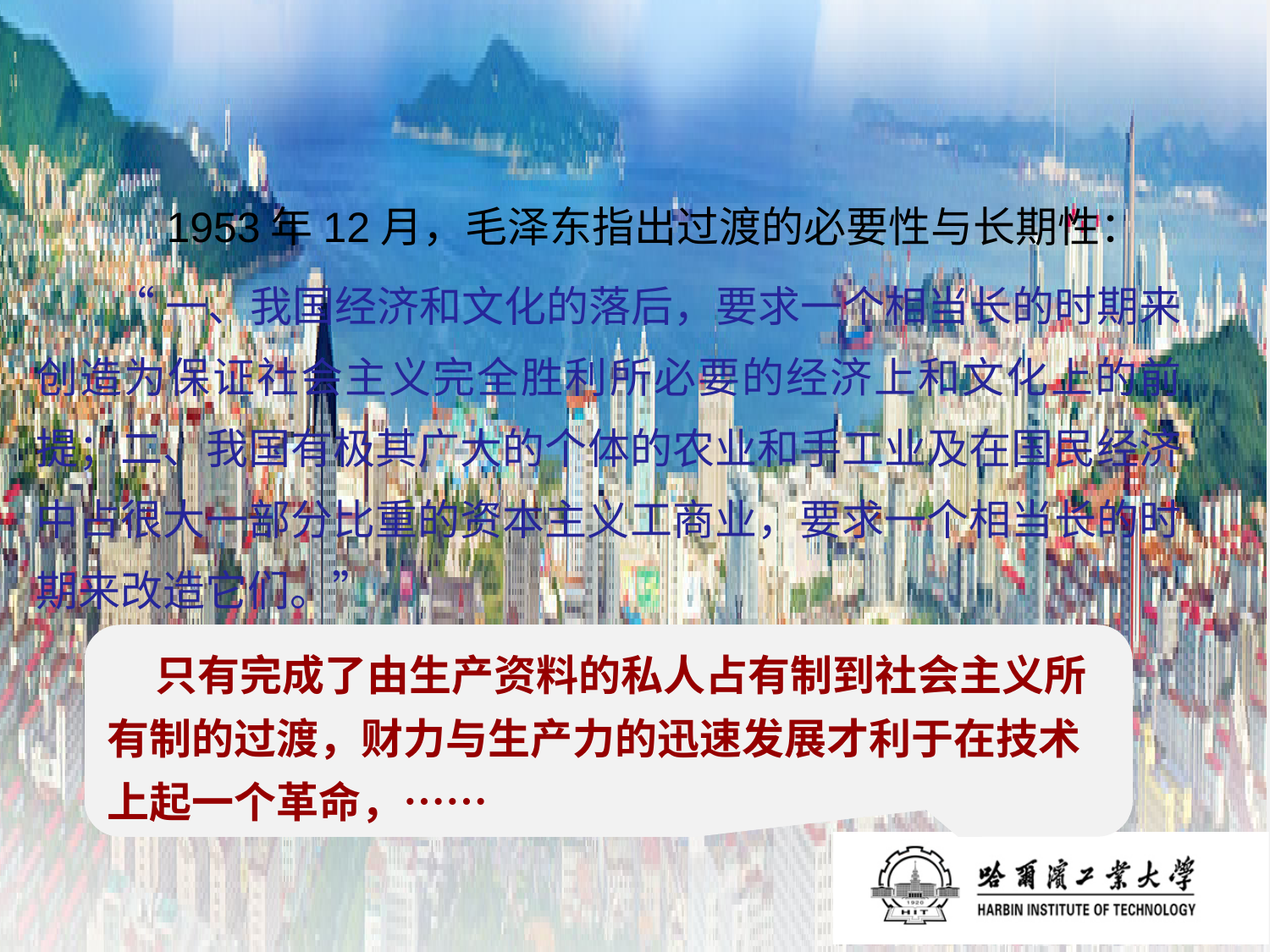

1953年12月，毛泽东指出过渡的必要性与长期性：
        “一、我国经济和文化的落后，要求一个相当长的时期来创造为保证社会主义完全胜利所必要的经济上和文化上的前提；二、我国有极其广大的个体的农业和手工业及在国民经济中占很大一部分比重的资本主义工商业，要求一个相当长的时期来改造它们。”

     只有完成了由生产资料的私人占有制到社会主义所有制的过渡，财力与生产力的迅速发展才利于在技术上起一个革命，……